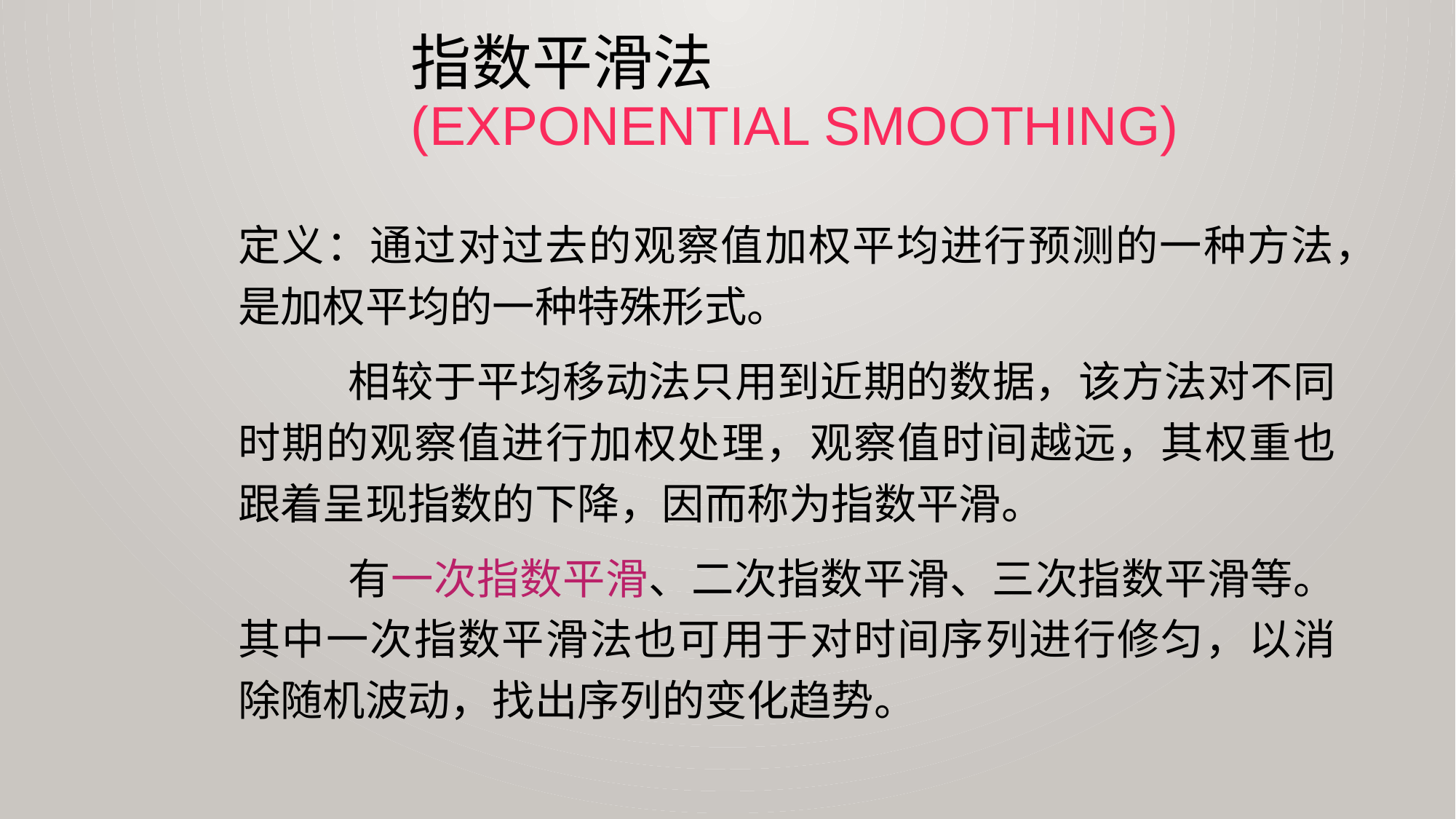

# 指数平滑法 (exponential smoothing)
定义：通过对过去的观察值加权平均进行预测的一种方法，是加权平均的一种特殊形式。
	相较于平均移动法只用到近期的数据，该方法对不同时期的观察值进行加权处理，观察值时间越远，其权重也跟着呈现指数的下降，因而称为指数平滑。
	有一次指数平滑、二次指数平滑、三次指数平滑等。其中一次指数平滑法也可用于对时间序列进行修匀，以消除随机波动，找出序列的变化趋势。